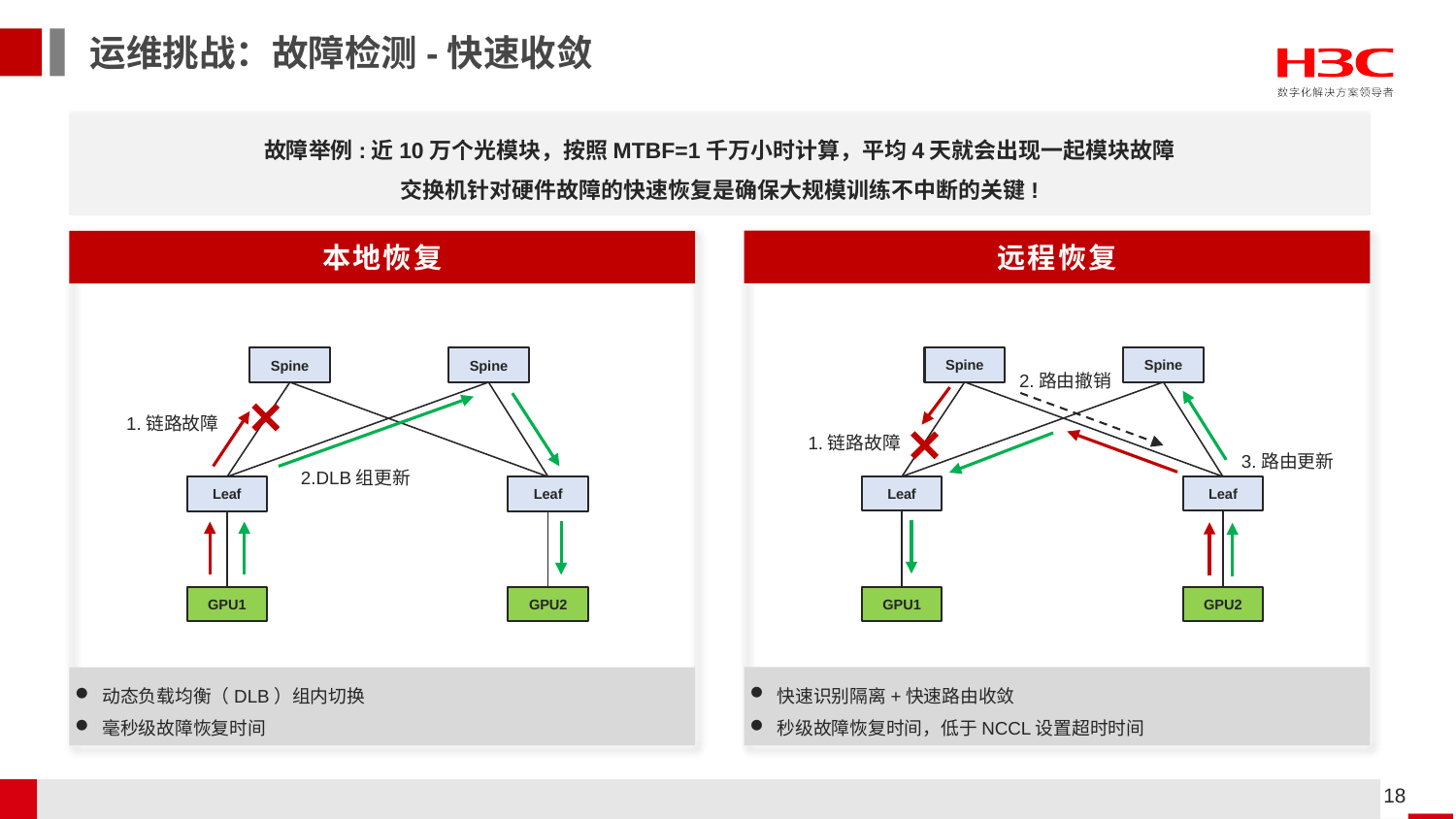

运维挑战：故障检测-快速收敛
故障举例:近10万个光模块，按照MTBF=1千万小时计算，平均4天就会出现一起模块故障
交换机针对硬件故障的快速恢复是确保大规模训练不中断的关键!
远程恢复

Spine
Spine

Leaf
Leaf
GPU1
GPU2
快速识别隔离+快速路由收敛
秒级故障恢复时间，低于NCCL设置超时时间
本地恢复

Spine
Spine

1.链路故障
2.DLB组更新
Leaf
Leaf
GPU1
GPU2
动态负载均衡（DLB）组内切换
毫秒级故障恢复时间
2.路由撤销
1.链路故障
3.路由更新